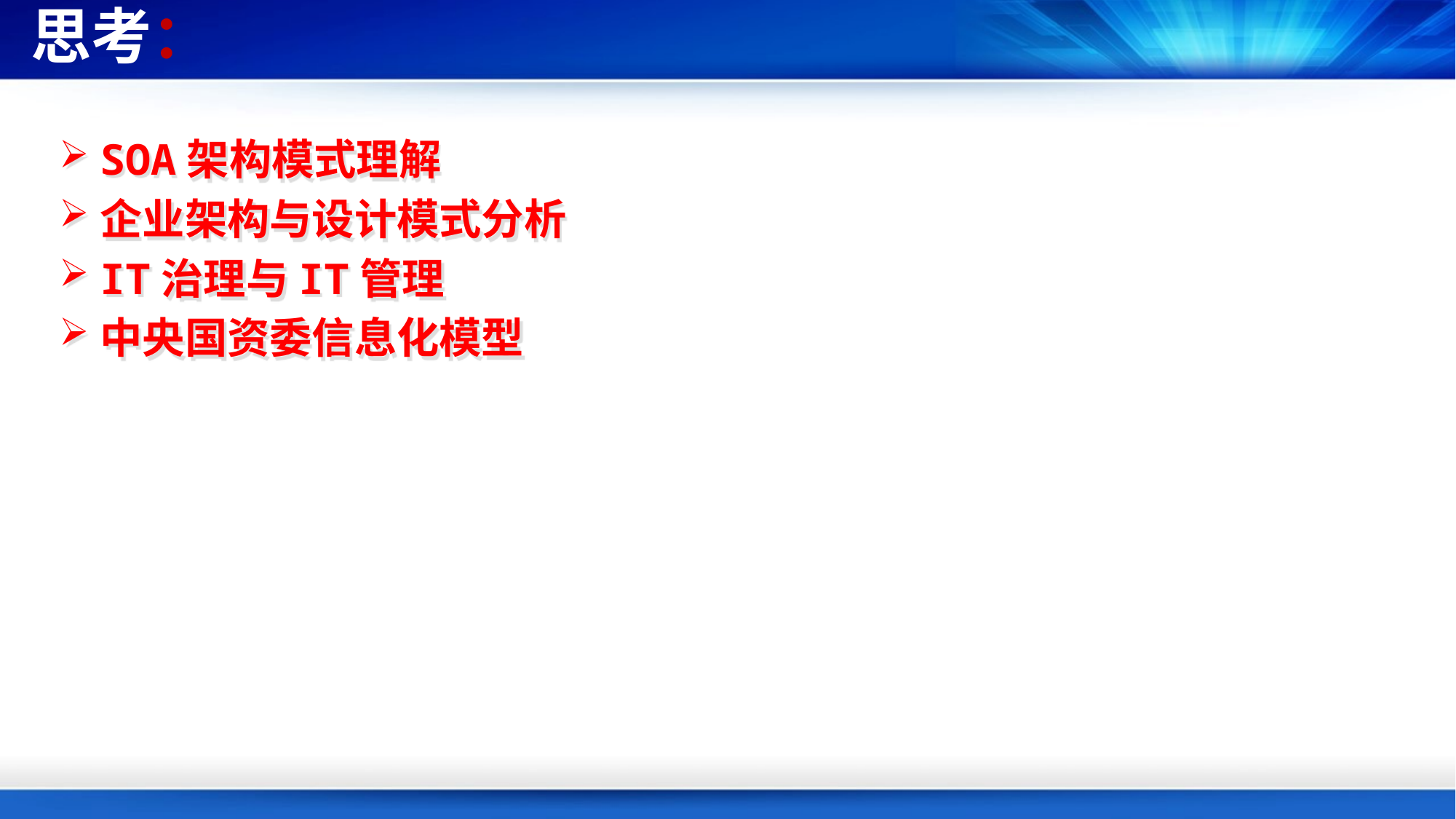

思考：
SOA架构模式理解
企业架构与设计模式分析
IT治理与IT管理
中央国资委信息化模型